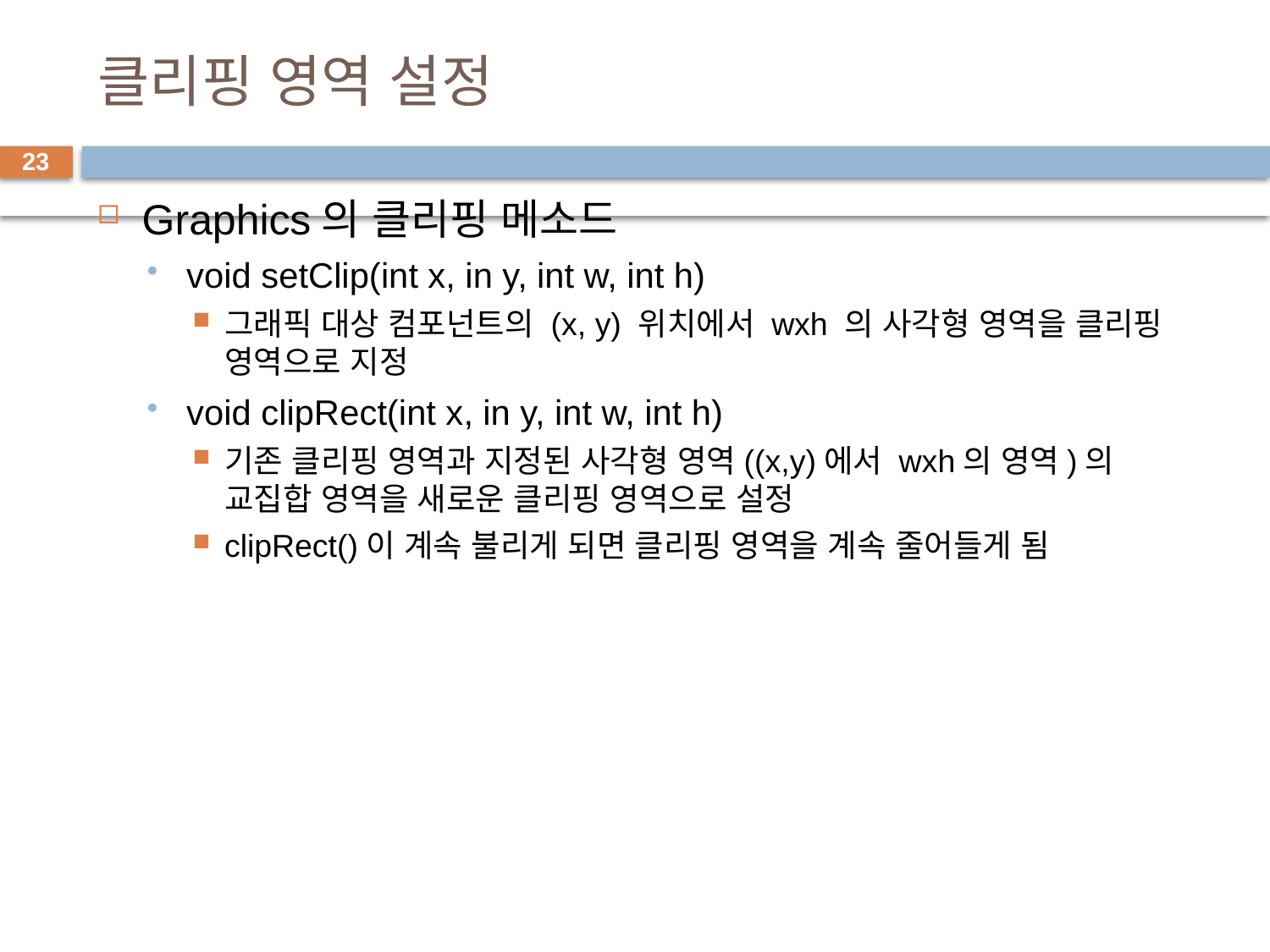

# 클리핑 영역 설정
23
Graphics의 클리핑 메소드
void setClip(int x, in y, int w, int h)
그래픽 대상 컴포넌트의 (x, y) 위치에서 wxh 의 사각형 영역을 클리핑 영역으로 지정
void clipRect(int x, in y, int w, int h)
기존 클리핑 영역과 지정된 사각형 영역((x,y)에서 wxh의 영역)의 교집합 영역을 새로운 클리핑 영역으로 설정
clipRect()이 계속 불리게 되면 클리핑 영역을 계속 줄어들게 됨